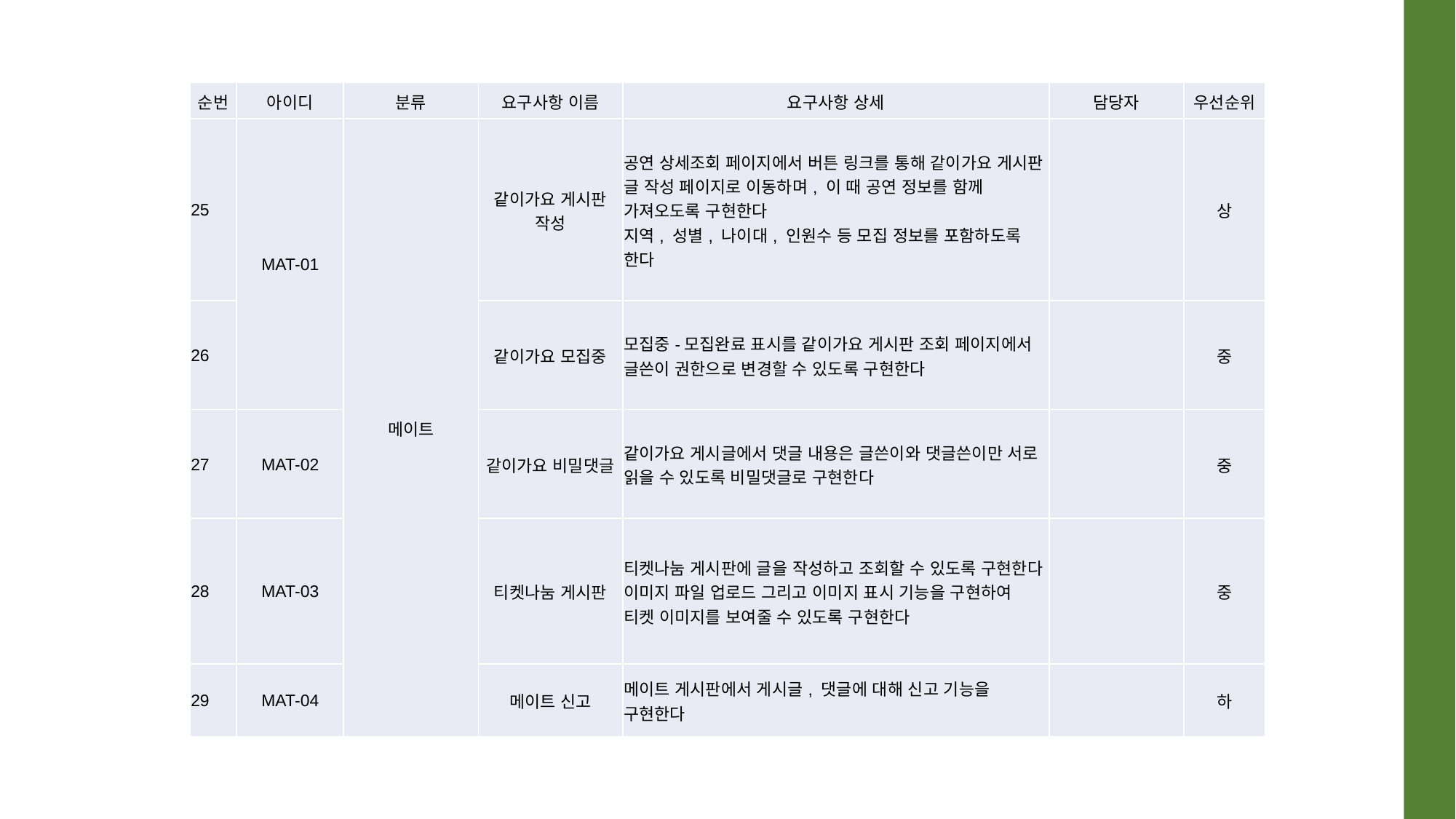

| 순번 | 아이디 | 분류 | 요구사항 이름 | 요구사항 상세 | 담당자 | 우선순위 |
| --- | --- | --- | --- | --- | --- | --- |
| 25 | MAT-01 | 메이트 | 같이가요 게시판 작성 | 공연 상세조회 페이지에서 버튼 링크를 통해 같이가요 게시판 글 작성 페이지로 이동하며, 이 때 공연 정보를 함께 가져오도록 구현한다 지역, 성별, 나이대, 인원수 등 모집 정보를 포함하도록 한다 |  | 상 |
| 26 |  |  | 같이가요 모집중 | 모집중-모집완료 표시를 같이가요 게시판 조회 페이지에서 글쓴이 권한으로 변경할 수 있도록 구현한다 |  | 중 |
| 27 | MAT-02 |  | 같이가요 비밀댓글 | 같이가요 게시글에서 댓글 내용은 글쓴이와 댓글쓴이만 서로 읽을 수 있도록 비밀댓글로 구현한다 |  | 중 |
| 28 | MAT-03 |  | 티켓나눔 게시판 | 티켓나눔 게시판에 글을 작성하고 조회할 수 있도록 구현한다 이미지 파일 업로드 그리고 이미지 표시 기능을 구현하여 티켓 이미지를 보여줄 수 있도록 구현한다 |  | 중 |
| 29 | MAT-04 |  | 메이트 신고 | 메이트 게시판에서 게시글, 댓글에 대해 신고 기능을 구현한다 |  | 하 |